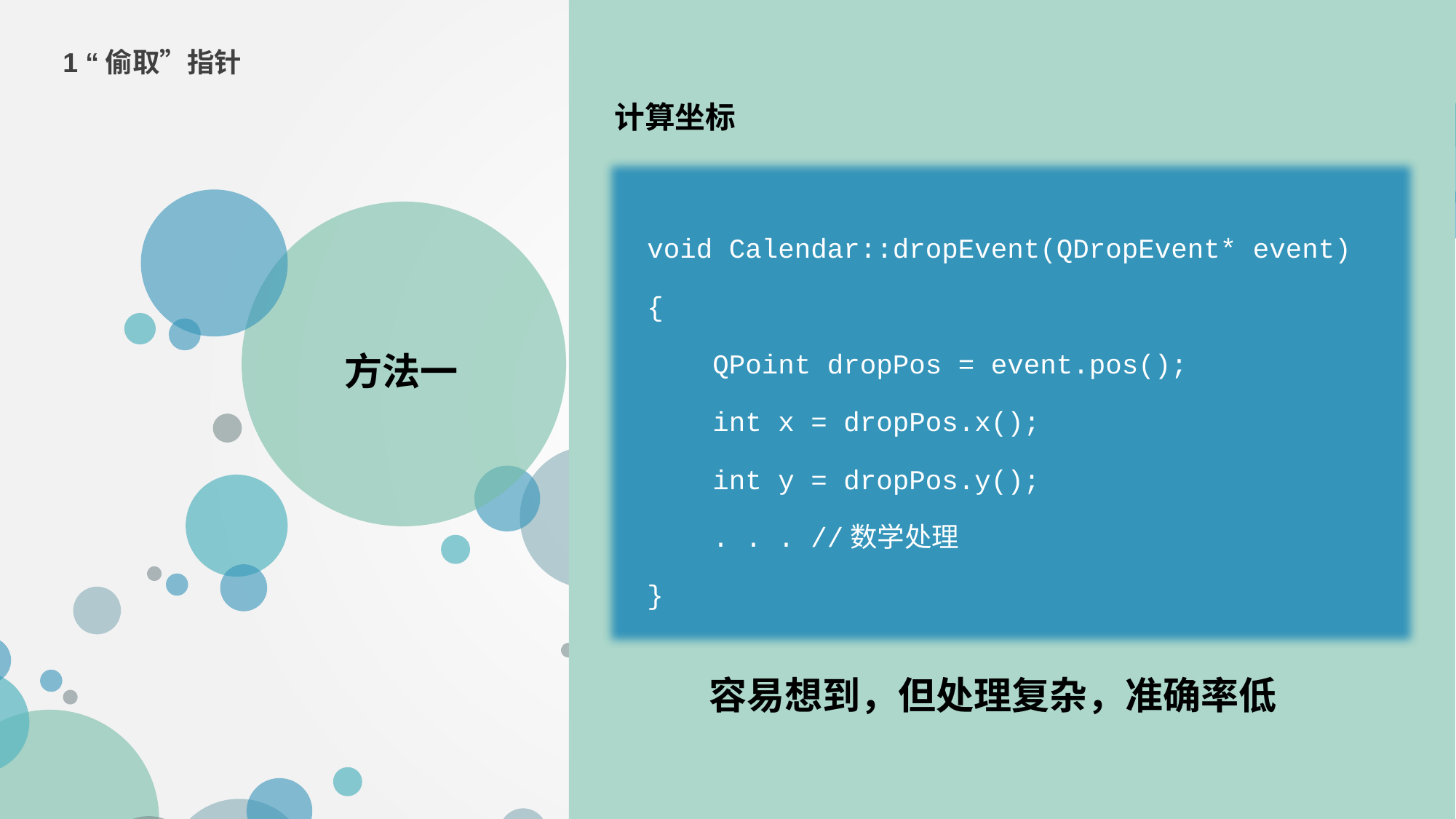

1 “偷取”指针
计算坐标

  void Calendar::dropEvent(QDropEvent* event)
  {
      QPoint dropPos = event.pos();
      int x = dropPos.x();
      int y = dropPos.y();
      . . . //数学处理
  }

方法三

方法一

方法二

容易想到，但处理复杂，准确率低